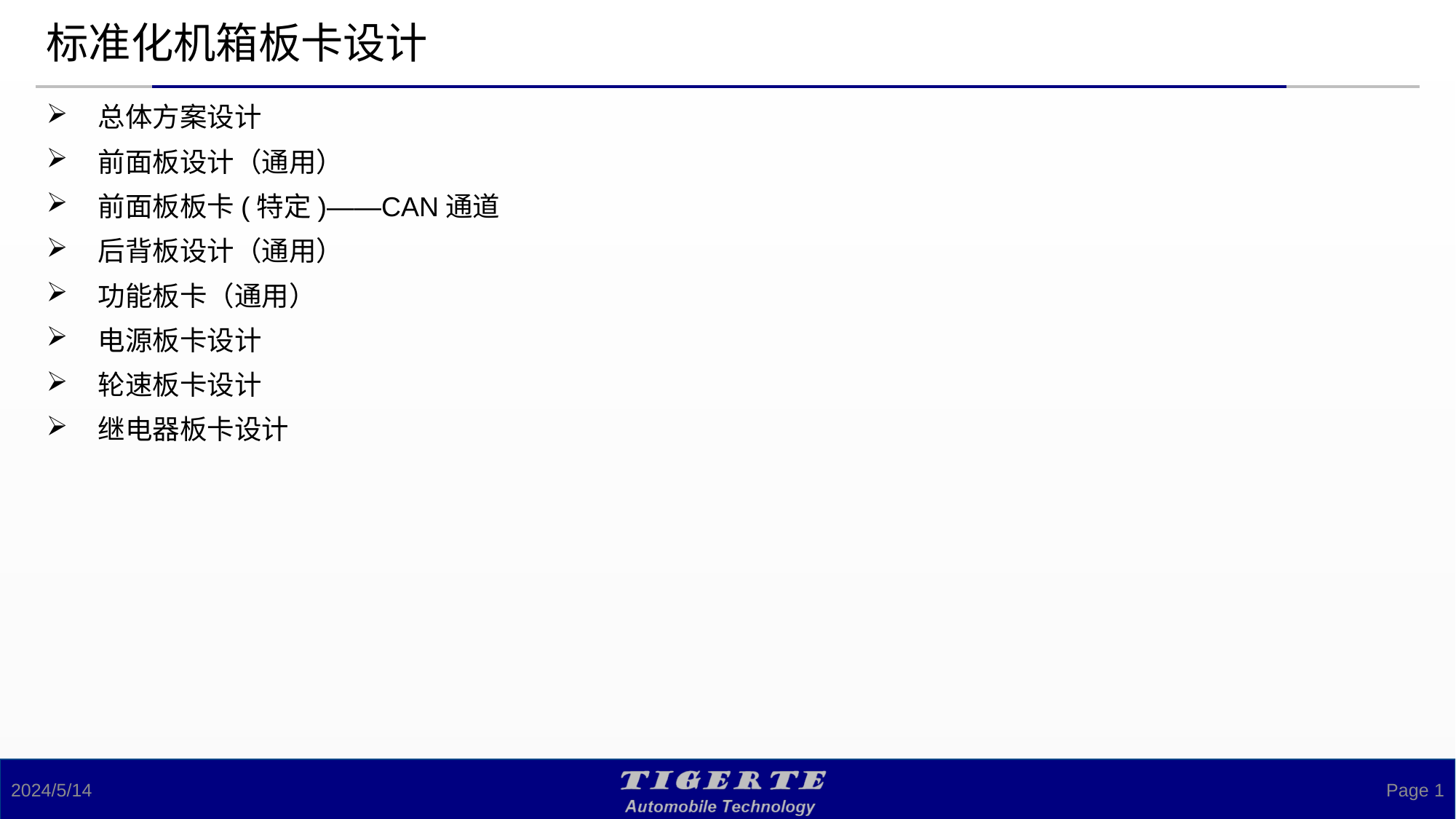

# 标准化机箱板卡设计
总体方案设计
前面板设计（通用）
前面板板卡(特定)——CAN通道
后背板设计（通用）
功能板卡（通用）
电源板卡设计
轮速板卡设计
继电器板卡设计

2024/5/14
Page 1